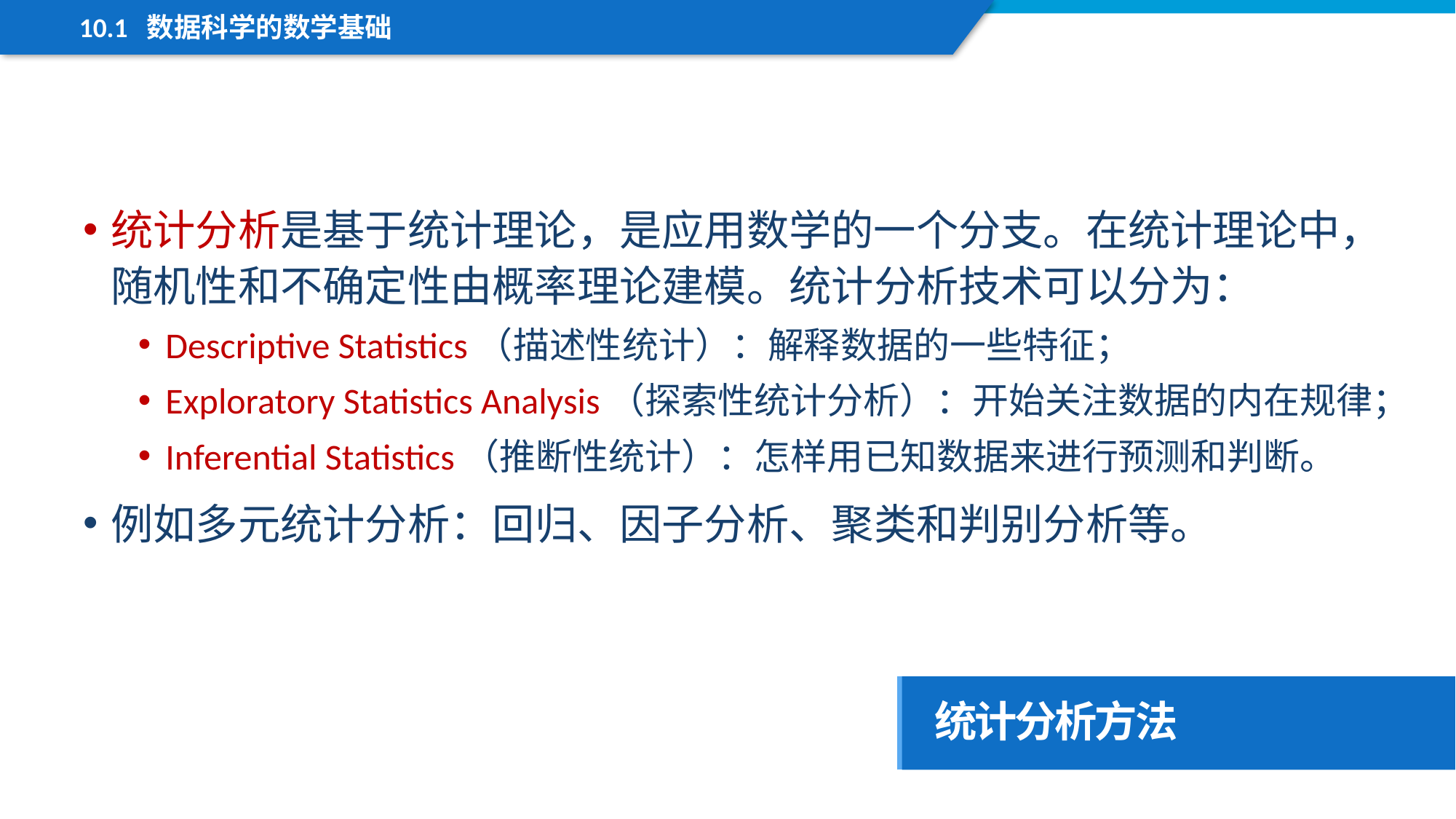

10.1  数据科学的数学基础
统计分析是基于统计理论，是应用数学的一个分支。在统计理论中，随机性和不确定性由概率理论建模。统计分析技术可以分为：
Descriptive Statistics（描述性统计）：解释数据的一些特征；
Exploratory Statistics Analysis（探索性统计分析）：开始关注数据的内在规律；
Inferential Statistics（推断性统计）：怎样用已知数据来进行预测和判断。
例如多元统计分析：回归、因子分析、聚类和判别分析等。
统计分析方法